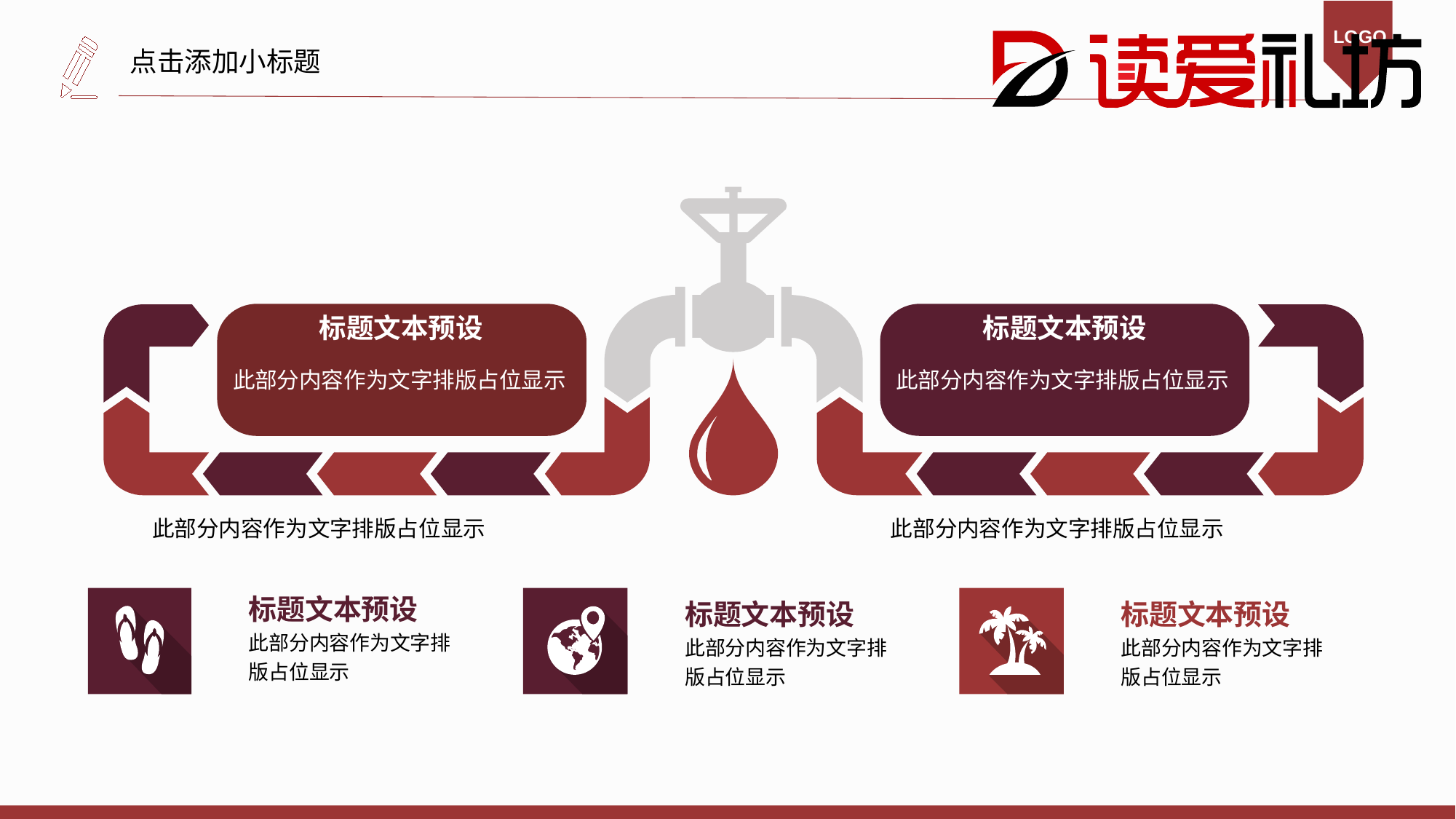

LOGO

点击添加小标题

标题文本预设
此部分内容作为文字排版占位显示
标题文本预设
此部分内容作为文字排版占位显示

此部分内容作为文字排版占位显示
此部分内容作为文字排版占位显示

标题文本预设
此部分内容作为文字排版占位显示

标题文本预设
此部分内容作为文字排版占位显示

标题文本预设
此部分内容作为文字排版占位显示